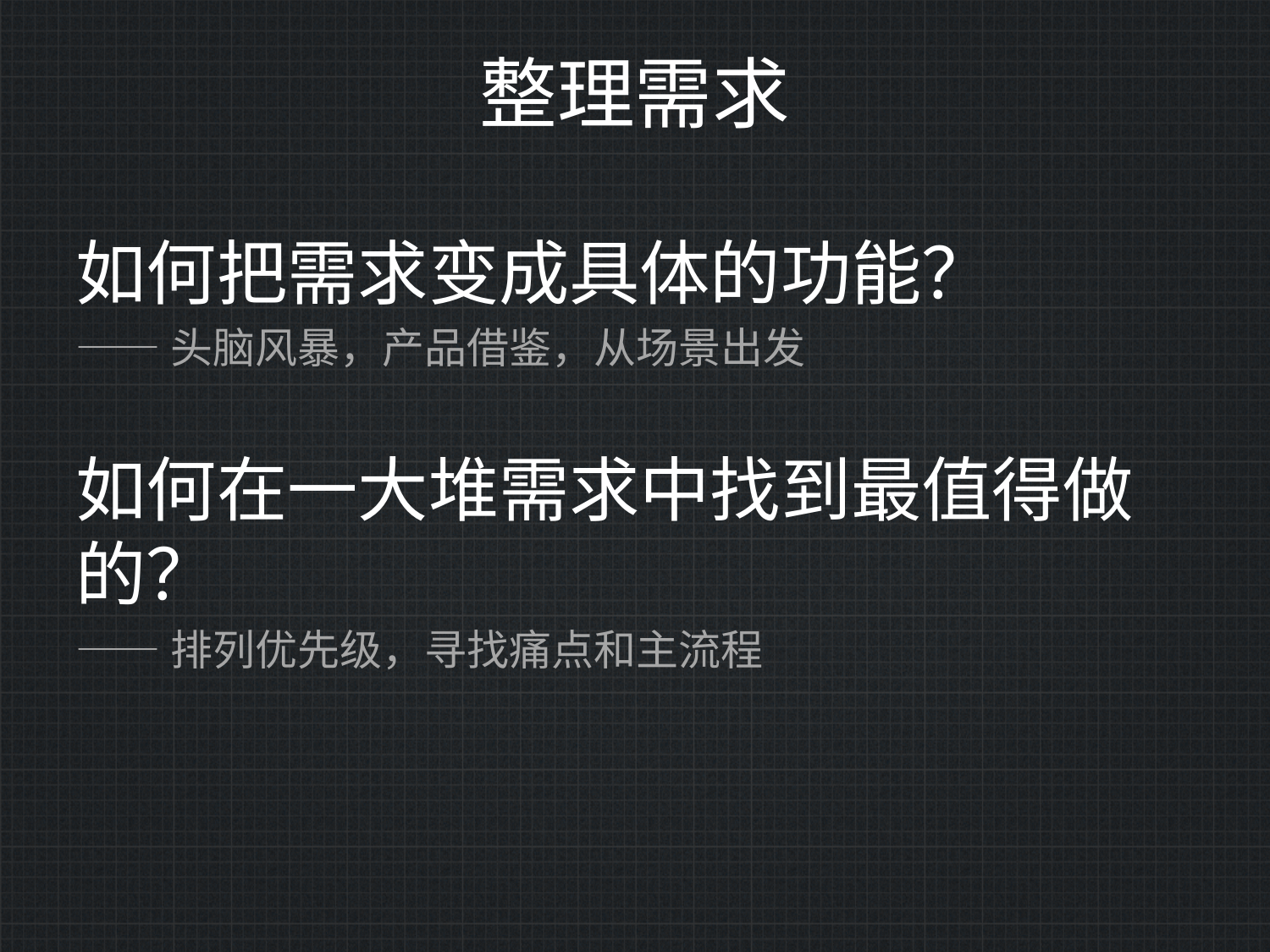

# 整理需求
如何把需求变成具体的功能？
——头脑风暴，产品借鉴，从场景出发

如何在一大堆需求中找到最值得做的？
——排列优先级，寻找痛点和主流程